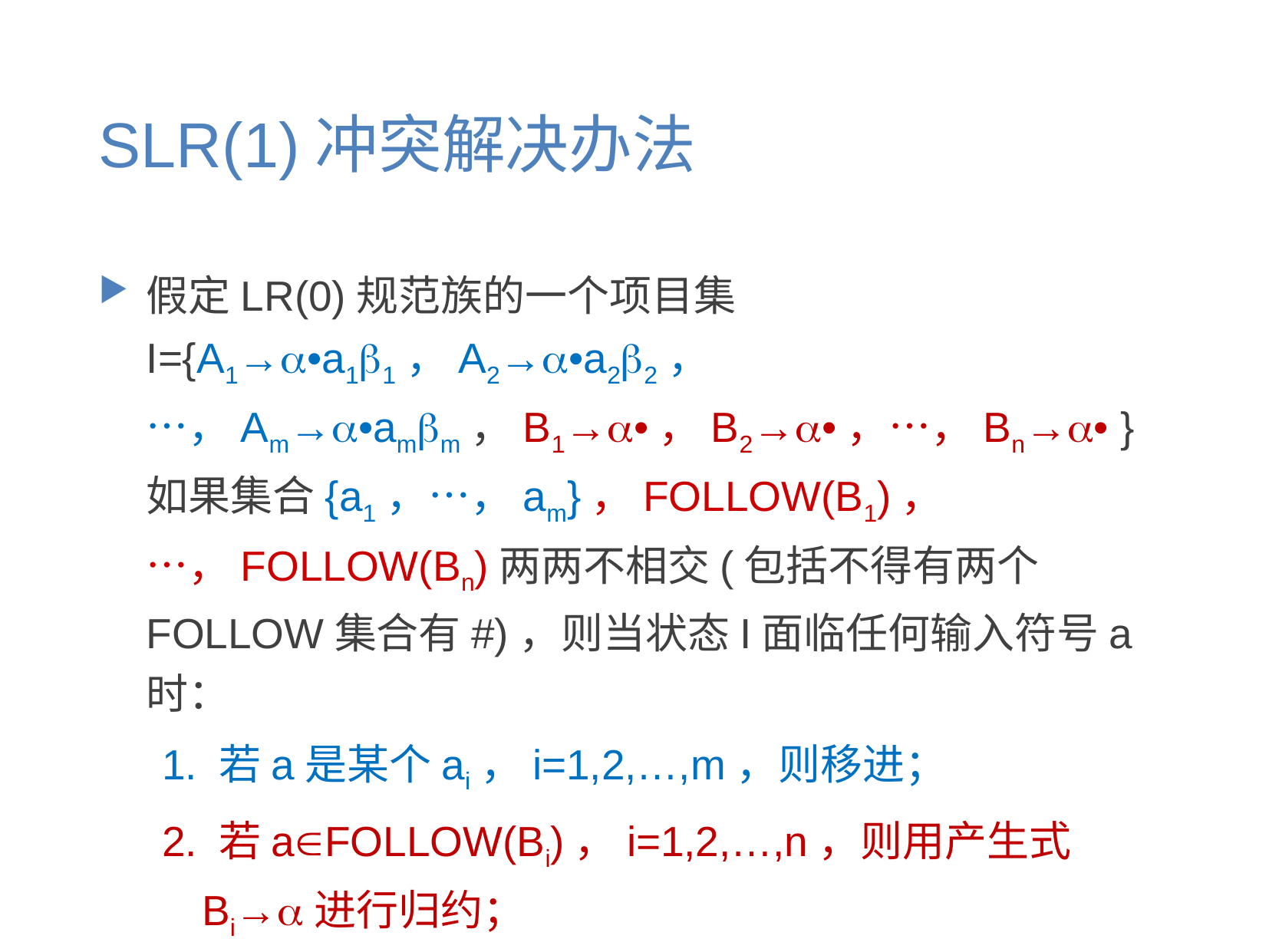

# SLR(1)冲突解决办法
假定LR(0)规范族的一个项目集I={A1→α•a1β1，A2→α•a2β2，…，Am→α•amβm，B1→α•，B2→α•，…，Bn→α• } 如果集合{a1，…，am}，FOLLOW(B1)，…，FOLLOW(Bn)两两不相交(包括不得有两个FOLLOW集合有#)，则当状态I面临任何输入符号a 时：
1. 若a是某个ai，i=1,2,…,m，则移进；
2. 若a∈FOLLOW(Bi)，i=1,2,…,n，则用产生式Bi→α进行归约；
3. 此外，报错。
SLR(1)解决办法： S-Simple， 1-最多向前看一个单词